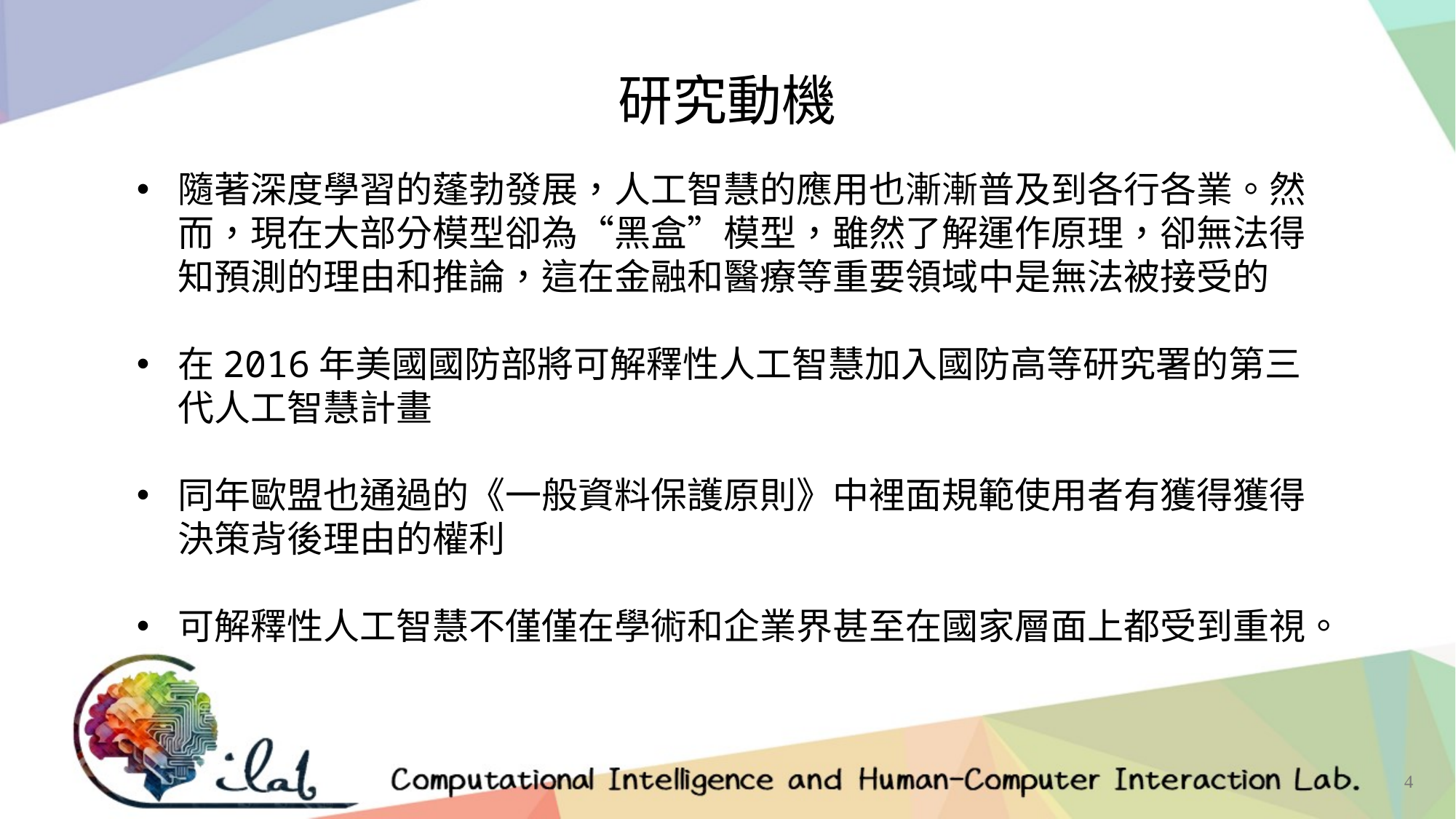

研究動機
隨著深度學習的蓬勃發展，人工智慧的應用也漸漸普及到各行各業。然而，現在大部分模型卻為“黑盒”模型，雖然了解運作原理，卻無法得知預測的理由和推論，這在金融和醫療等重要領域中是無法被接受的

在2016年美國國防部將可解釋性人工智慧加入國防高等研究署的第三代人工智慧計畫

同年歐盟也通過的《一般資料保護原則》中裡面規範使用者有獲得獲得決策背後理由的權利

可解釋性人工智慧不僅僅在學術和企業界甚至在國家層面上都受到重視。
4